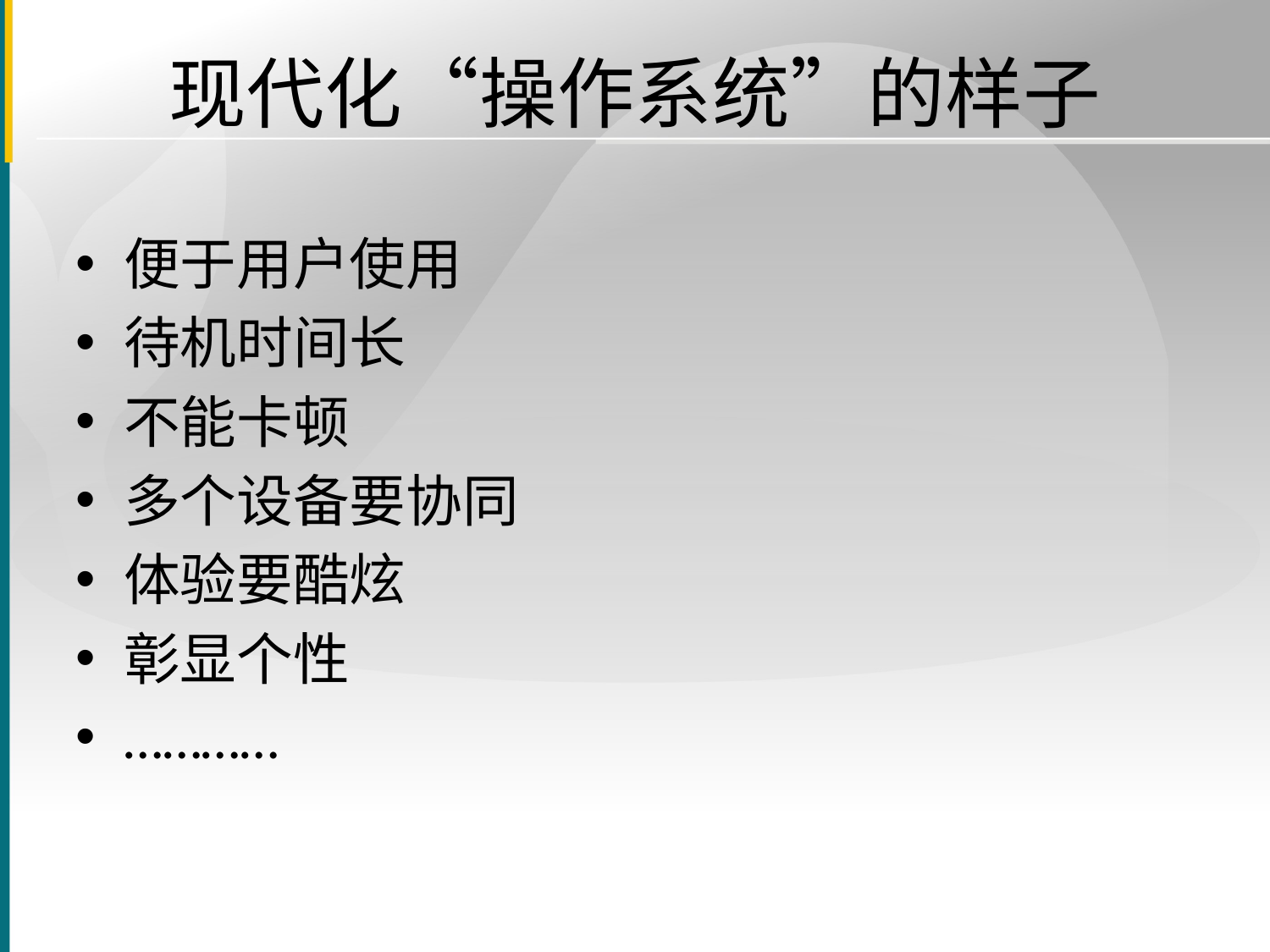

# 现代化“操作系统”的样子
便于用户使用
待机时间长
不能卡顿
多个设备要协同
体验要酷炫
彰显个性
…………